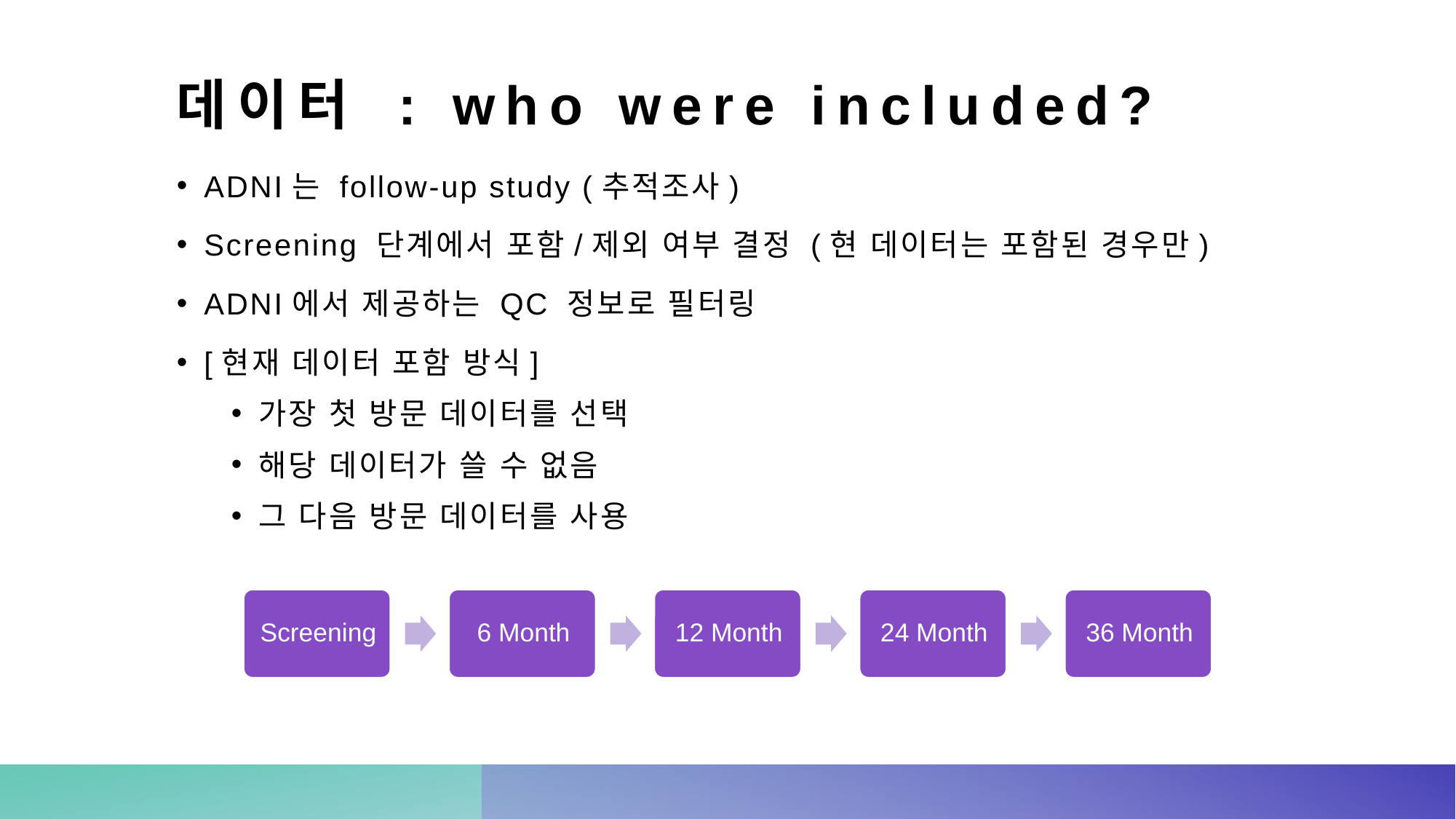

# 데이터 : who were included?
ADNI는 follow-up study (추적조사)
Screening 단계에서 포함/제외 여부 결정 (현 데이터는 포함된 경우만)
ADNI에서 제공하는 QC 정보로 필터링
[현재 데이터 포함 방식]
가장 첫 방문 데이터를 선택
해당 데이터가 쓸 수 없음
그 다음 방문 데이터를 사용
Screening

6 Month

12 Month

24 Month

36 Month